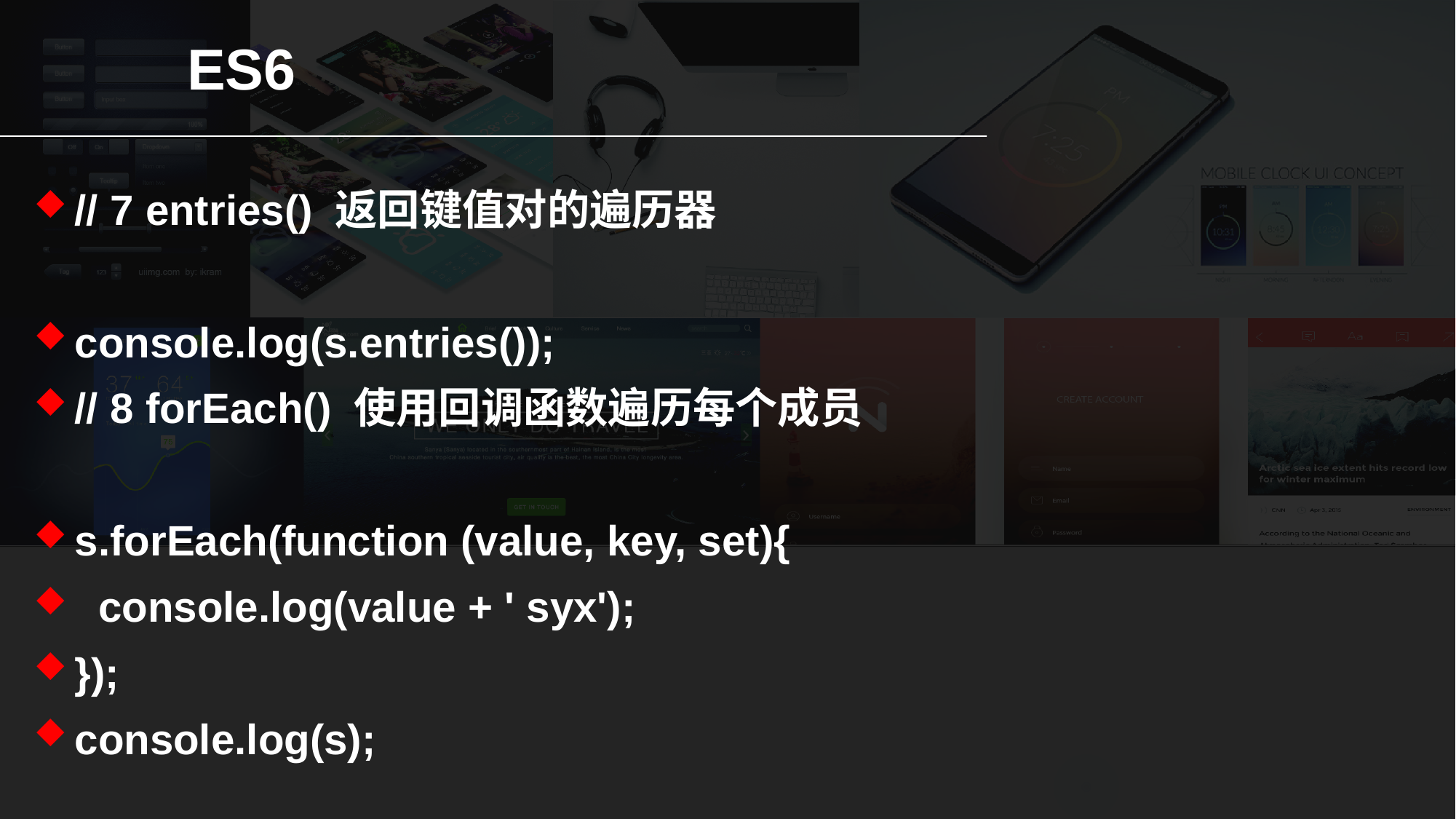

ES6

// 7 entries() 返回键值对的遍历器

console.log(s.entries());
// 8 forEach() 使用回调函数遍历每个成员

s.forEach(function (value, key, set){
  console.log(value + ' syx');
});
console.log(s);